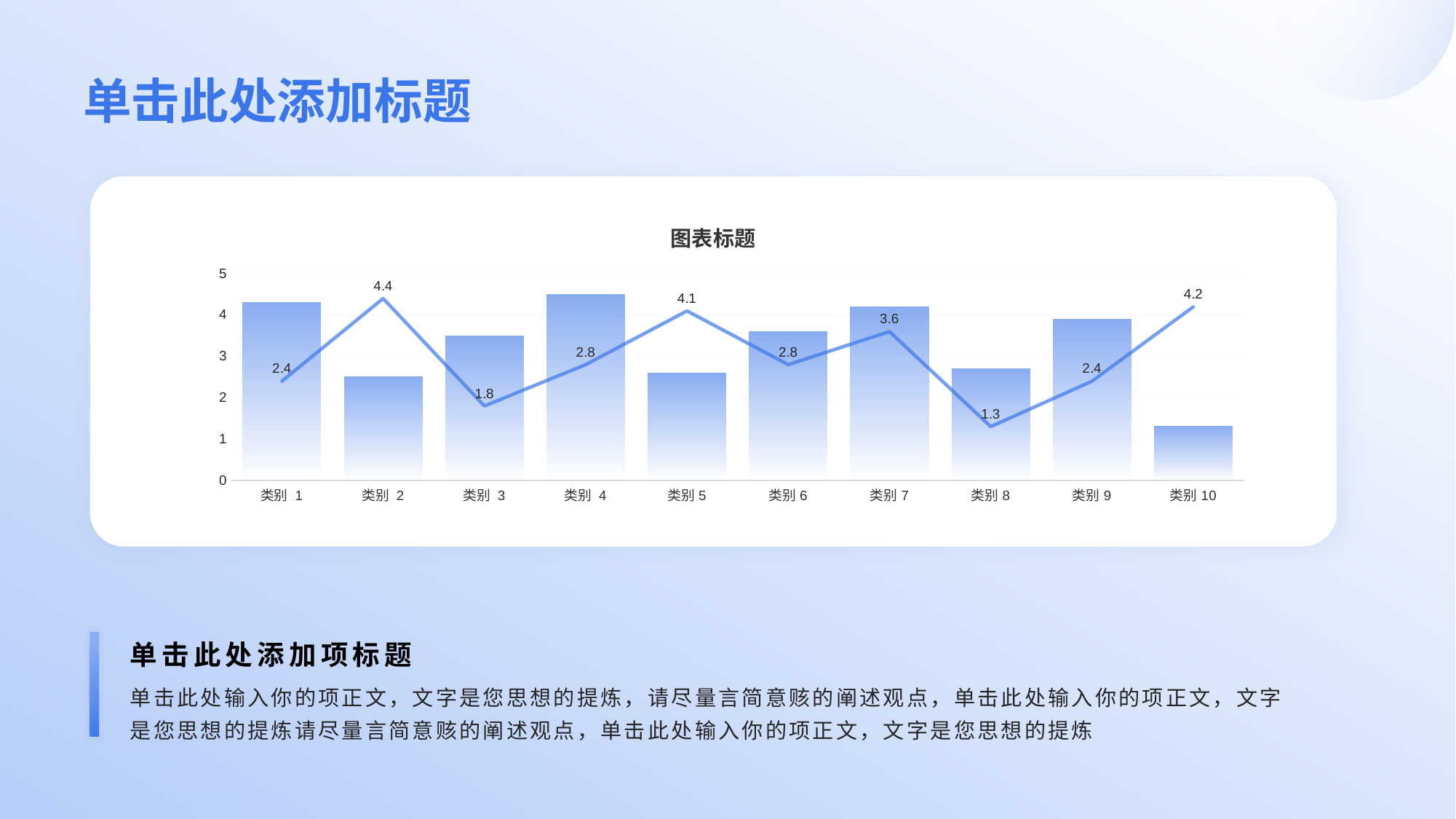

# 单击此处添加标题

### Chart: 图表标题

| Category | 系列 1 | 系列 2 |
|---|---|---|
| 类别 1 | 4.3 | 2.4 |
| 类别 2 | 2.5 | 4.4 |
| 类别 3 | 3.5 | 1.8 |
| 类别 4 | 4.5 | 2.8 |
| 类别5 | 2.6 | 4.1 |
| 类别6 | 3.6 | 2.8 |
| 类别7 | 4.2 | 3.6 |
| 类别8 | 2.7 | 1.3 |
| 类别9 | 3.9 | 2.4 |
| 类别10 | 1.3 | 4.2 |
单击此处添加项标题

单击此处输入你的项正文，文字是您思想的提炼，请尽量言简意赅的阐述观点，单击此处输入你的项正文，文字是您思想的提炼请尽量言简意赅的阐述观点，单击此处输入你的项正文，文字是您思想的提炼